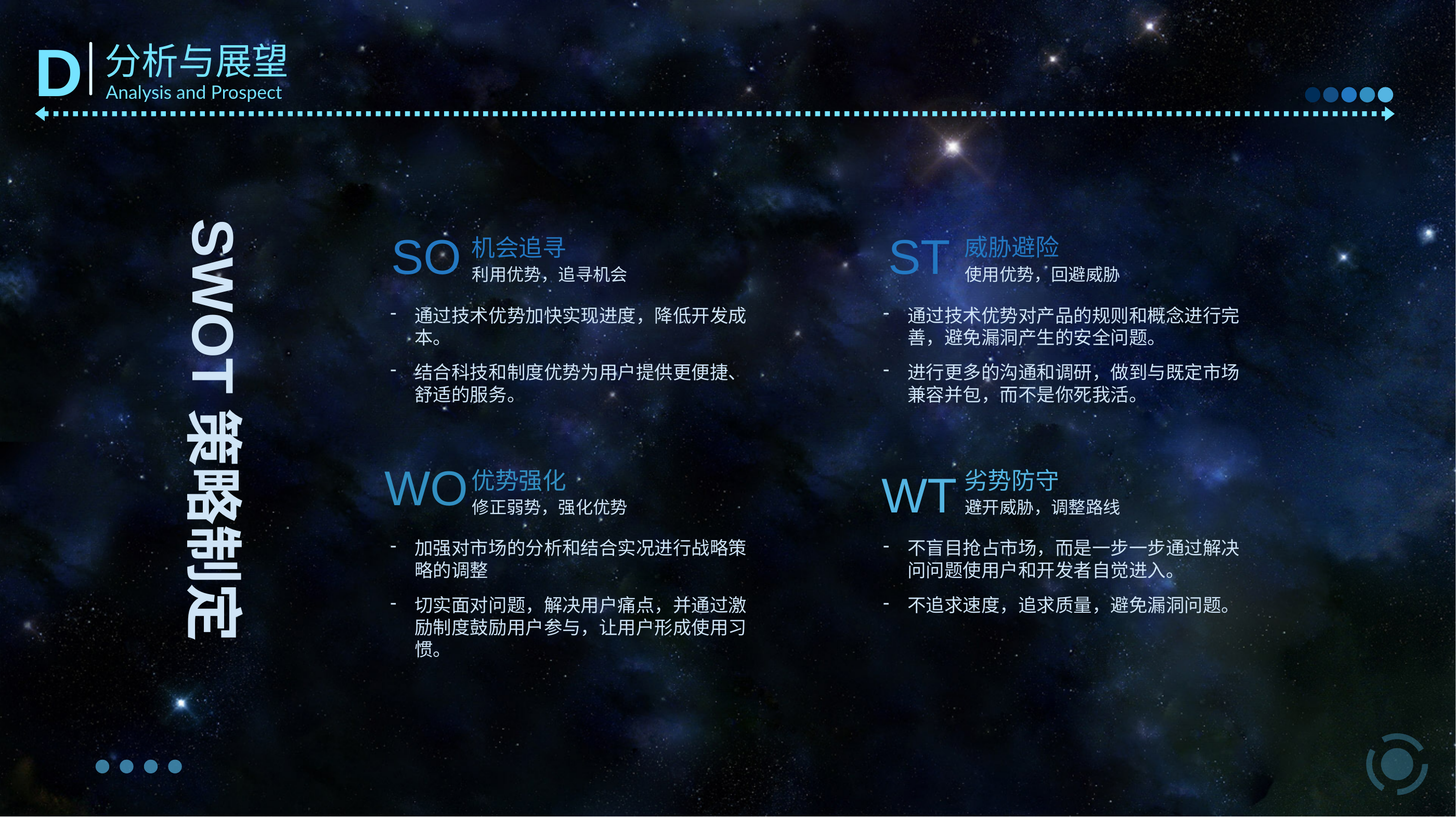

SWOT策略制定
SO
ST
威胁避险
机会追寻
利用优势，追寻机会
使用优势，回避威胁
通过技术优势加快实现进度，降低开发成本。
结合科技和制度优势为用户提供更便捷、舒适的服务。
通过技术优势对产品的规则和概念进行完善，避免漏洞产生的安全问题。
进行更多的沟通和调研，做到与既定市场兼容并包，而不是你死我活。
WO
WT
优势强化
劣势防守
修正弱势，强化优势
避开威胁，调整路线
加强对市场的分析和结合实况进行战略策略的调整
切实面对问题，解决用户痛点，并通过激励制度鼓励用户参与，让用户形成使用习惯。
不盲目抢占市场，而是一步一步通过解决问问题使用户和开发者自觉进入。
不追求速度，追求质量，避免漏洞问题。